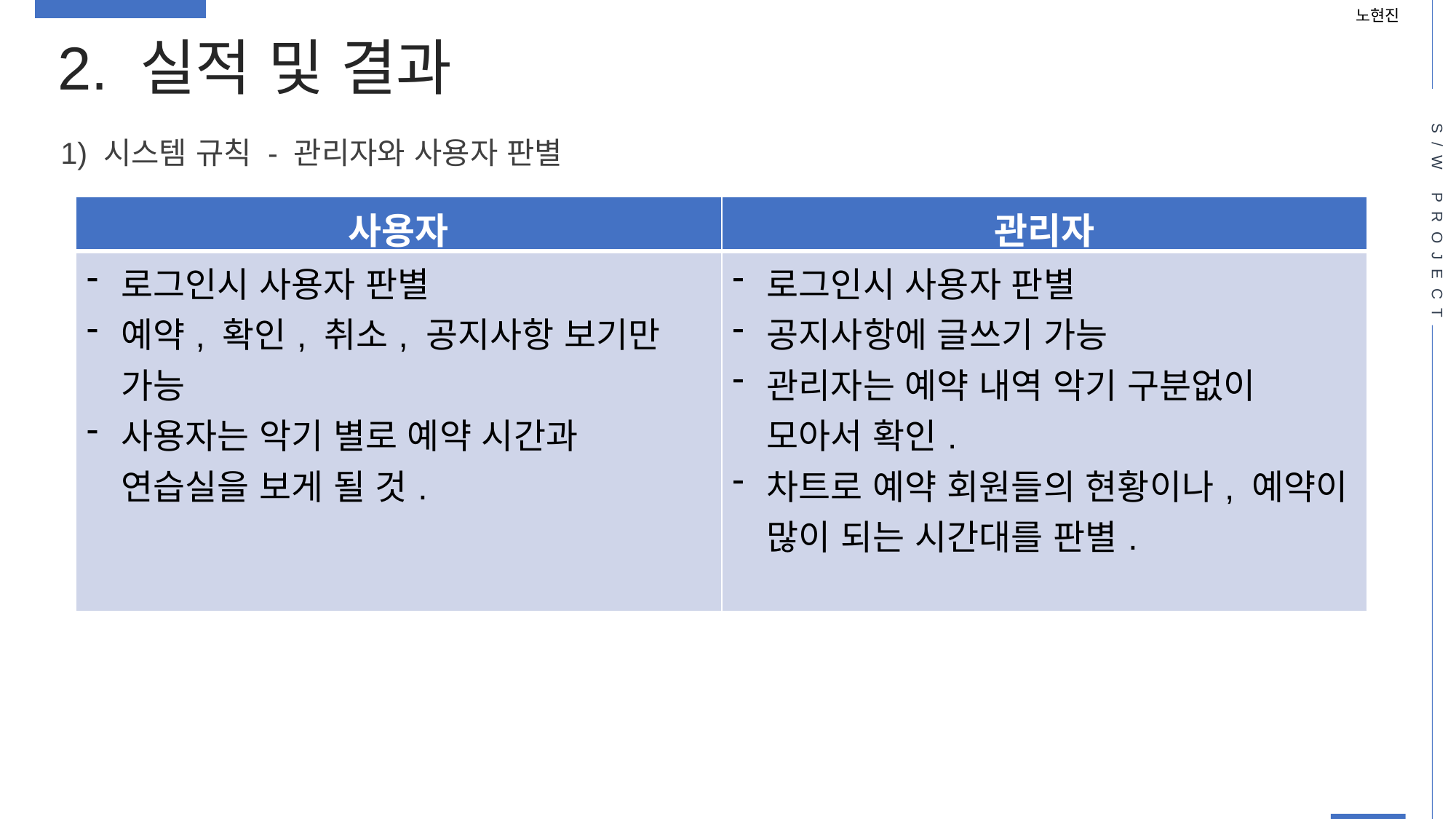

노현진
2. 실적 및 결과
S/W PROJECT
1) 시스템 규칙 - 관리자와 사용자 판별
| 사용자 | 관리자 |
| --- | --- |
| 로그인시 사용자 판별 예약, 확인, 취소, 공지사항 보기만 가능 사용자는 악기 별로 예약 시간과 연습실을 보게 될 것. | 로그인시 사용자 판별 공지사항에 글쓰기 가능 관리자는 예약 내역 악기 구분없이 모아서 확인. 차트로 예약 회원들의 현황이나, 예약이 많이 되는 시간대를 판별. |